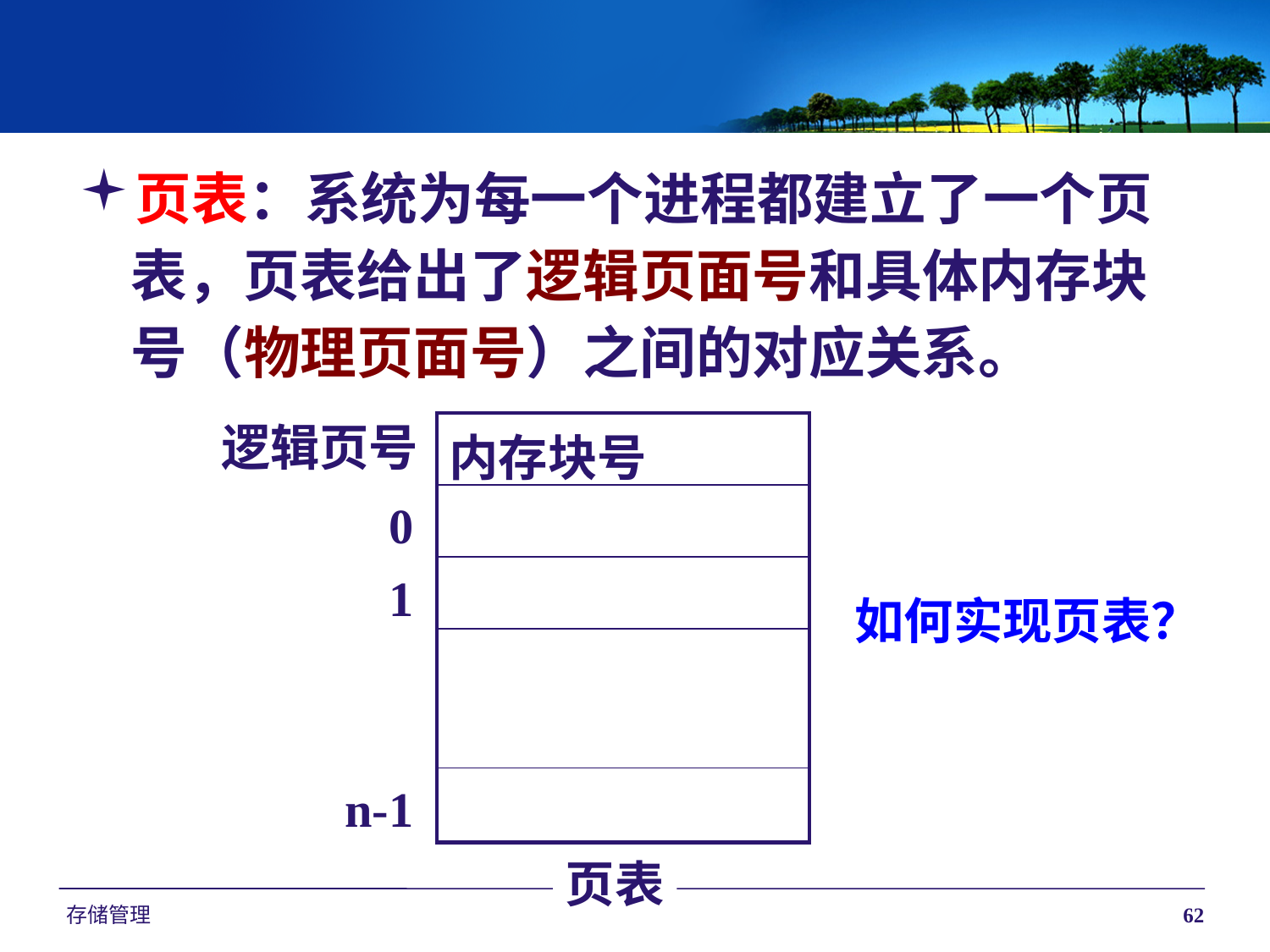

页表：系统为每一个进程都建立了一个页表，页表给出了逻辑页面号和具体内存块号（物理页面号）之间的对应关系。
逻辑页号
| 内存块号 |
| --- |
|  |
|  |
|  |
|  |
0
1
如何实现页表？
n-1
页表
存储管理
62